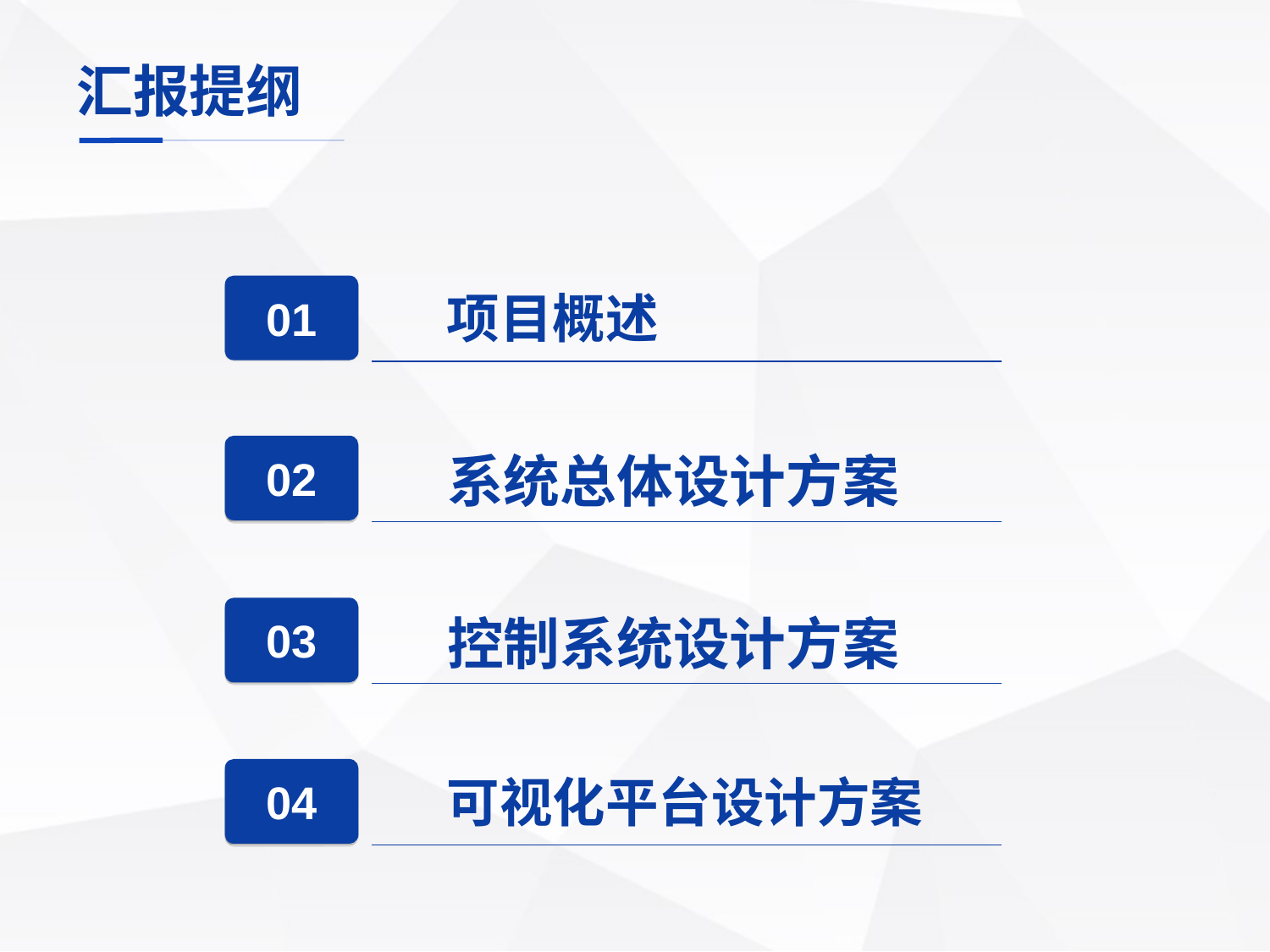

汇报提纲
01
项目概述
02
系统总体设计方案
03
控制系统设计方案
04
可视化平台设计方案